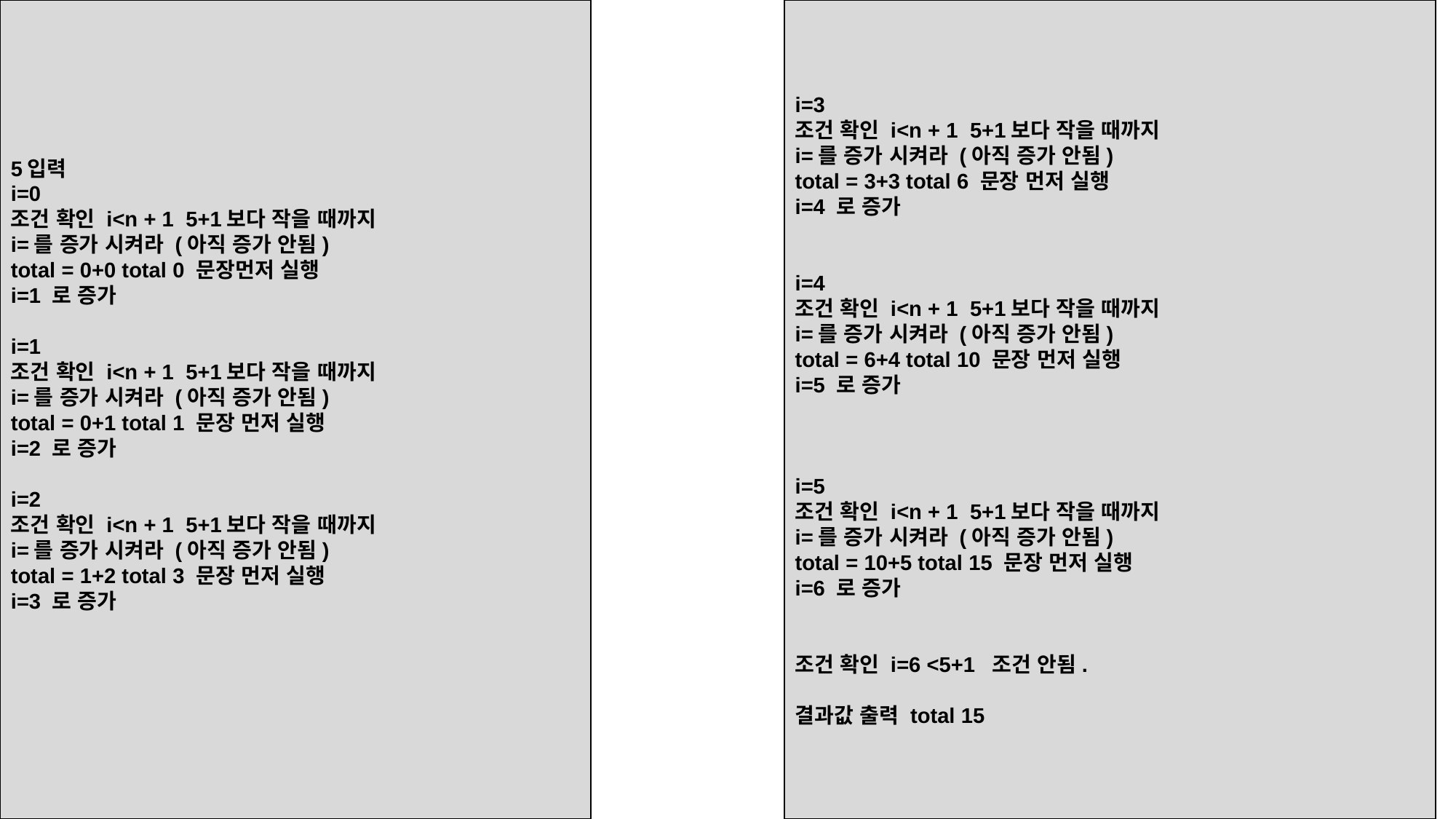

5입력
i=0
조건 확인 i<n + 1  5+1보다 작을 때까지
i=를 증가 시켜라 (아직 증가 안됨)
total = 0+0 total 0 문장먼저 실행
i=1 로 증가

i=1
조건 확인 i<n + 1  5+1보다 작을 때까지
i=를 증가 시켜라 (아직 증가 안됨)
total = 0+1 total 1 문장 먼저 실행
i=2 로 증가

i=2
조건 확인 i<n + 1  5+1보다 작을 때까지
i=를 증가 시켜라 (아직 증가 안됨)
total = 1+2 total 3 문장 먼저 실행
i=3 로 증가

i=3
조건 확인 i<n + 1  5+1보다 작을 때까지
i=를 증가 시켜라 (아직 증가 안됨)
total = 3+3 total 6 문장 먼저 실행
i=4 로 증가

i=4
조건 확인 i<n + 1  5+1보다 작을 때까지
i=를 증가 시켜라 (아직 증가 안됨)
total = 6+4 total 10 문장 먼저 실행
i=5 로 증가

i=5
조건 확인 i<n + 1  5+1보다 작을 때까지
i=를 증가 시켜라 (아직 증가 안됨)
total = 10+5 total 15 문장 먼저 실행
i=6 로 증가

조건 확인 i=6 <5+1  조건 안됨.

결과값 출력 total 15

152